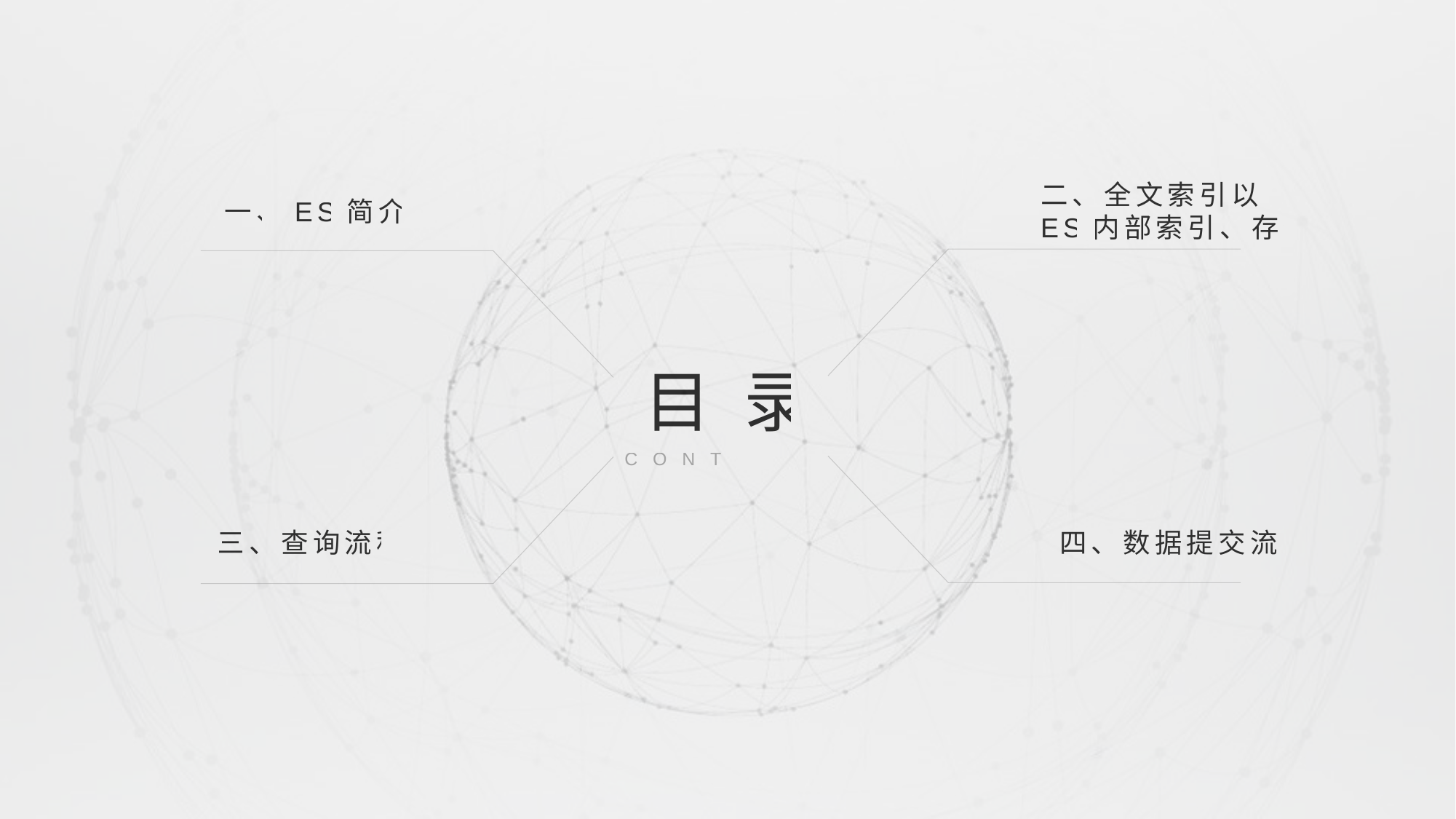

二、全文索引以及ES内部索引、存储
一、ES简介
目 录
CONTENTS
三、查询流程
四、数据提交流程